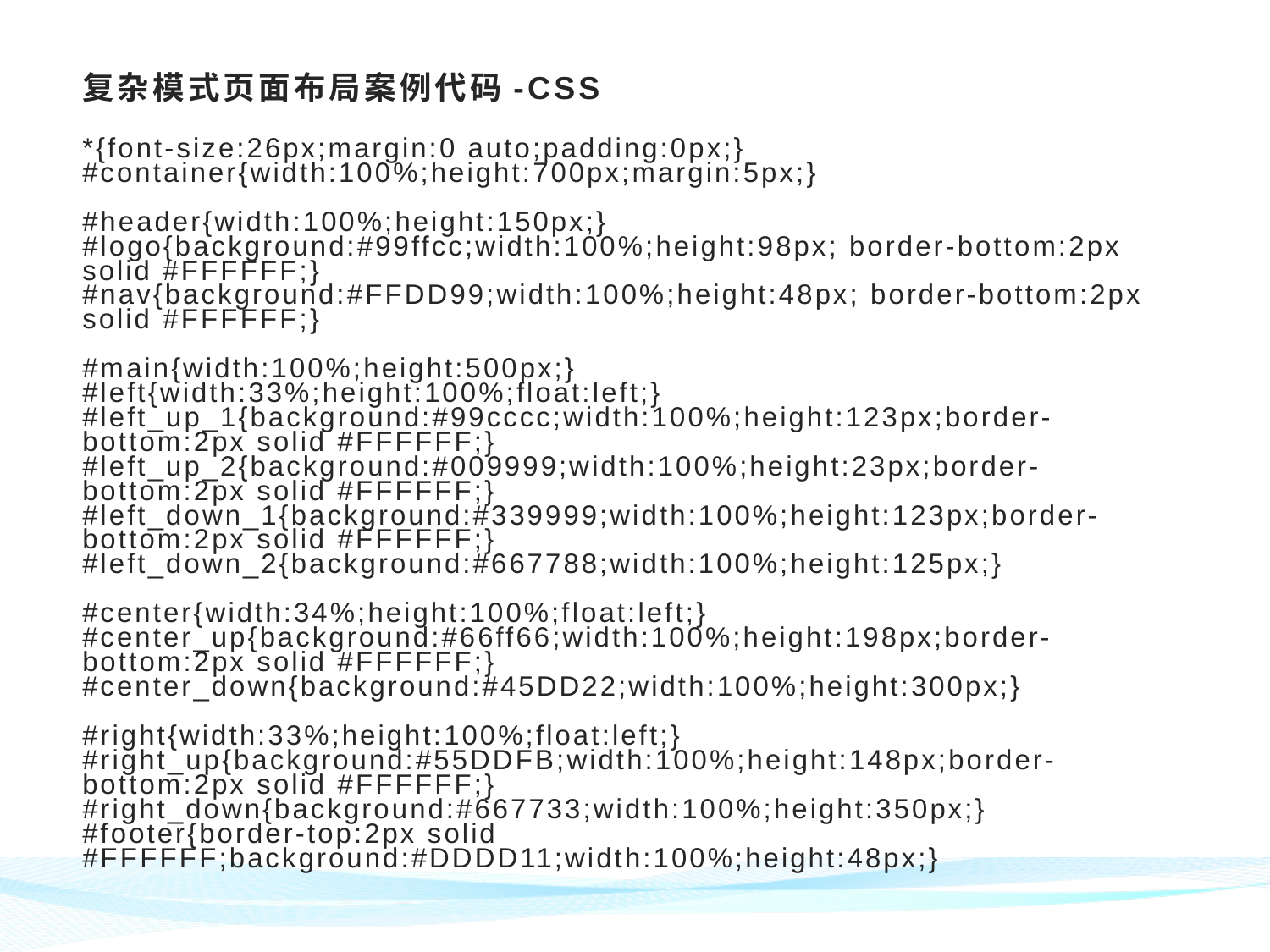

# 复杂模式页面布局案例代码-CSS

*{font-size:26px;margin:0 auto;padding:0px;}
#container{width:100%;height:700px;margin:5px;}

#header{width:100%;height:150px;}
#logo{background:#99ffcc;width:100%;height:98px; border-bottom:2px solid #FFFFFF;}
#nav{background:#FFDD99;width:100%;height:48px; border-bottom:2px solid #FFFFFF;}

#main{width:100%;height:500px;}
#left{width:33%;height:100%;float:left;}
#left_up_1{background:#99cccc;width:100%;height:123px;border-bottom:2px solid #FFFFFF;}
#left_up_2{background:#009999;width:100%;height:23px;border-bottom:2px solid #FFFFFF;}
#left_down_1{background:#339999;width:100%;height:123px;border-bottom:2px solid #FFFFFF;}
#left_down_2{background:#667788;width:100%;height:125px;}

#center{width:34%;height:100%;float:left;}
#center_up{background:#66ff66;width:100%;height:198px;border-bottom:2px solid #FFFFFF;}
#center_down{background:#45DD22;width:100%;height:300px;}

#right{width:33%;height:100%;float:left;}
#right_up{background:#55DDFB;width:100%;height:148px;border-bottom:2px solid #FFFFFF;}
#right_down{background:#667733;width:100%;height:350px;}
#footer{border-top:2px solid #FFFFFF;background:#DDDD11;width:100%;height:48px;}